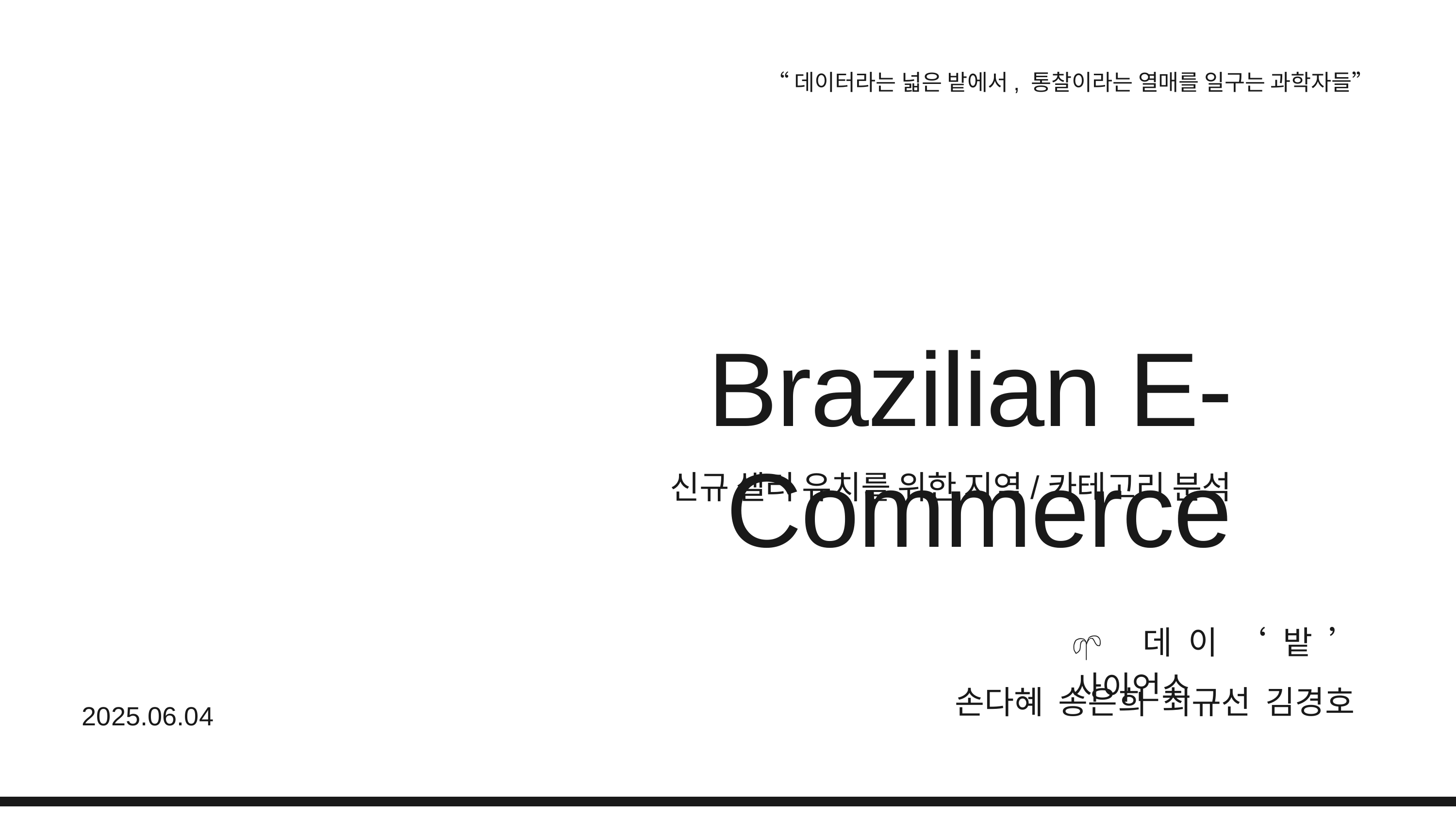

“데이터라는 넓은 밭에서, 통찰이라는 열매를 일구는 과학자들”
Brazilian E-Commerce
신규 셀러 유치를 위한 지역/카테고리 분석
🌱데이‘밭’ 사이언스
손다혜  송은희  최규선  김경호
2025.06.04